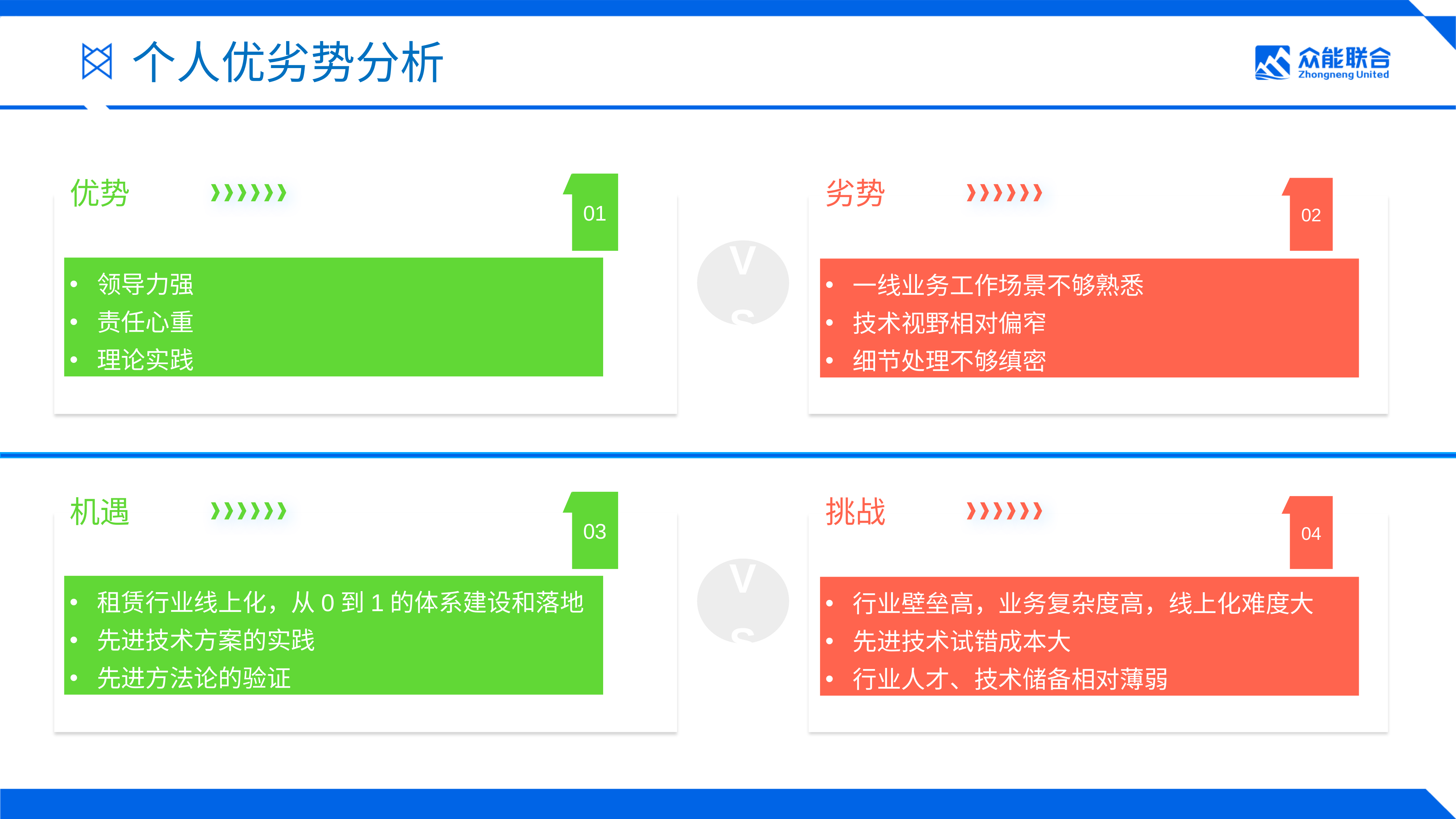

个人优劣势分析
优势
劣势

01

02

VS
领导力强
责任心重
理论实践
一线业务工作场景不够熟悉
技术视野相对偏窄
细节处理不够缜密

机遇
挑战

03

04

VS
租赁行业线上化，从0到1的体系建设和落地
先进技术方案的实践
先进方法论的验证
行业壁垒高，业务复杂度高，线上化难度大
先进技术试错成本大
行业人才、技术储备相对薄弱